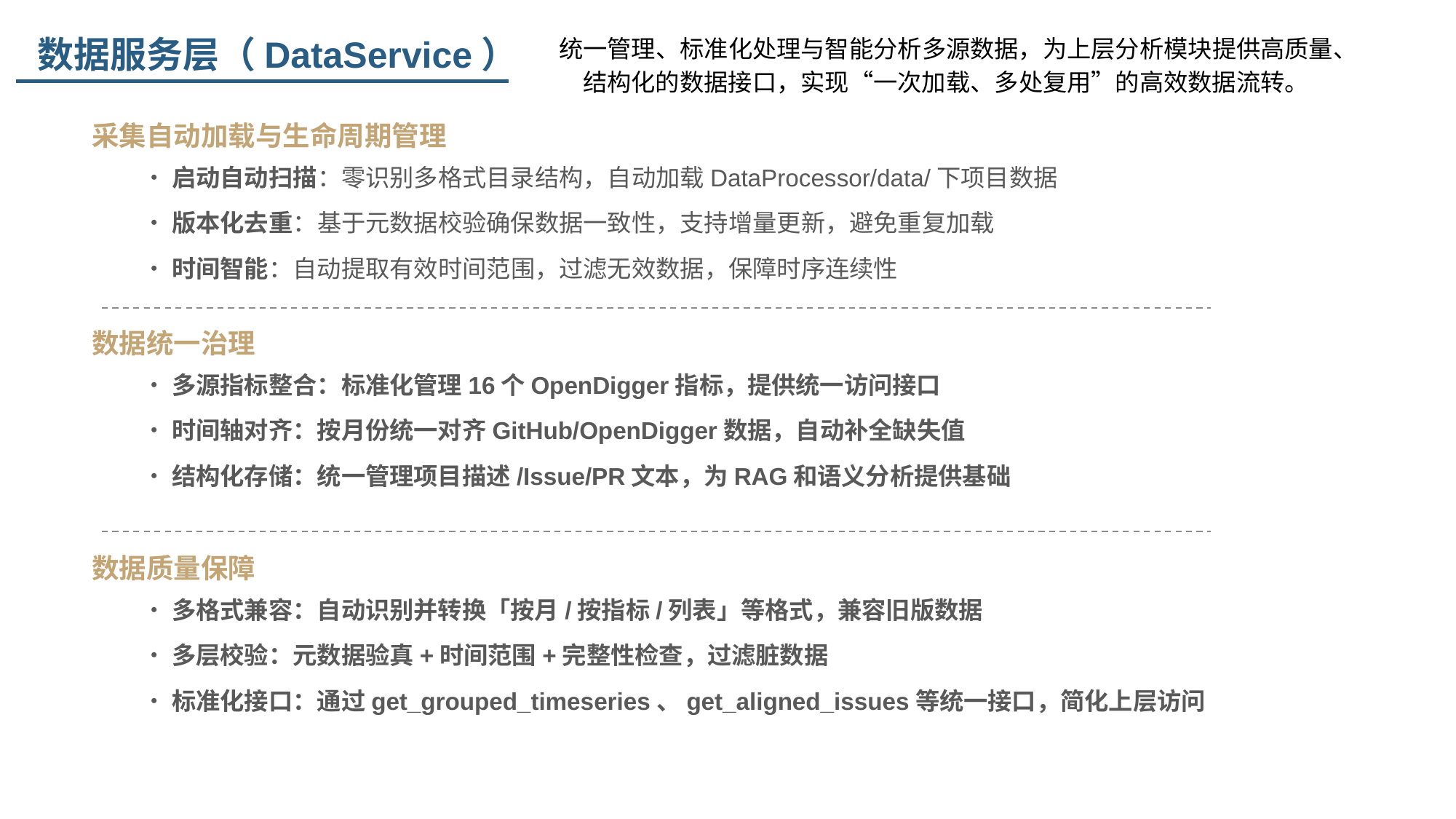

统一管理、标准化处理与智能分析多源数据，为上层分析模块提供高质量、结构化的数据接口，实现“一次加载、多处复用”的高效数据流转。
数据服务层（DataService）
采集自动加载与生命周期管理
•启动自动扫描：零识别多格式目录结构，自动加载DataProcessor/data/下项目数据
•版本化去重：基于元数据校验确保数据一致性，支持增量更新，避免重复加载
•时间智能：自动提取有效时间范围，过滤无效数据，保障时序连续性

01
数据统一治理
•多源指标整合：标准化管理16个OpenDigger指标，提供统一访问接口
•时间轴对齐：按月份统一对齐GitHub/OpenDigger数据，自动补全缺失值
•结构化存储：统一管理项目描述/Issue/PR文本，为RAG和语义分析提供基础
01
数据质量保障
•多格式兼容：自动识别并转换「按月/按指标/列表」等格式，兼容旧版数据
•多层校验：元数据验真+时间范围+完整性检查，过滤脏数据
•标准化接口：通过get_grouped_timeseries、get_aligned_issues等统一接口，简化上层访问

01